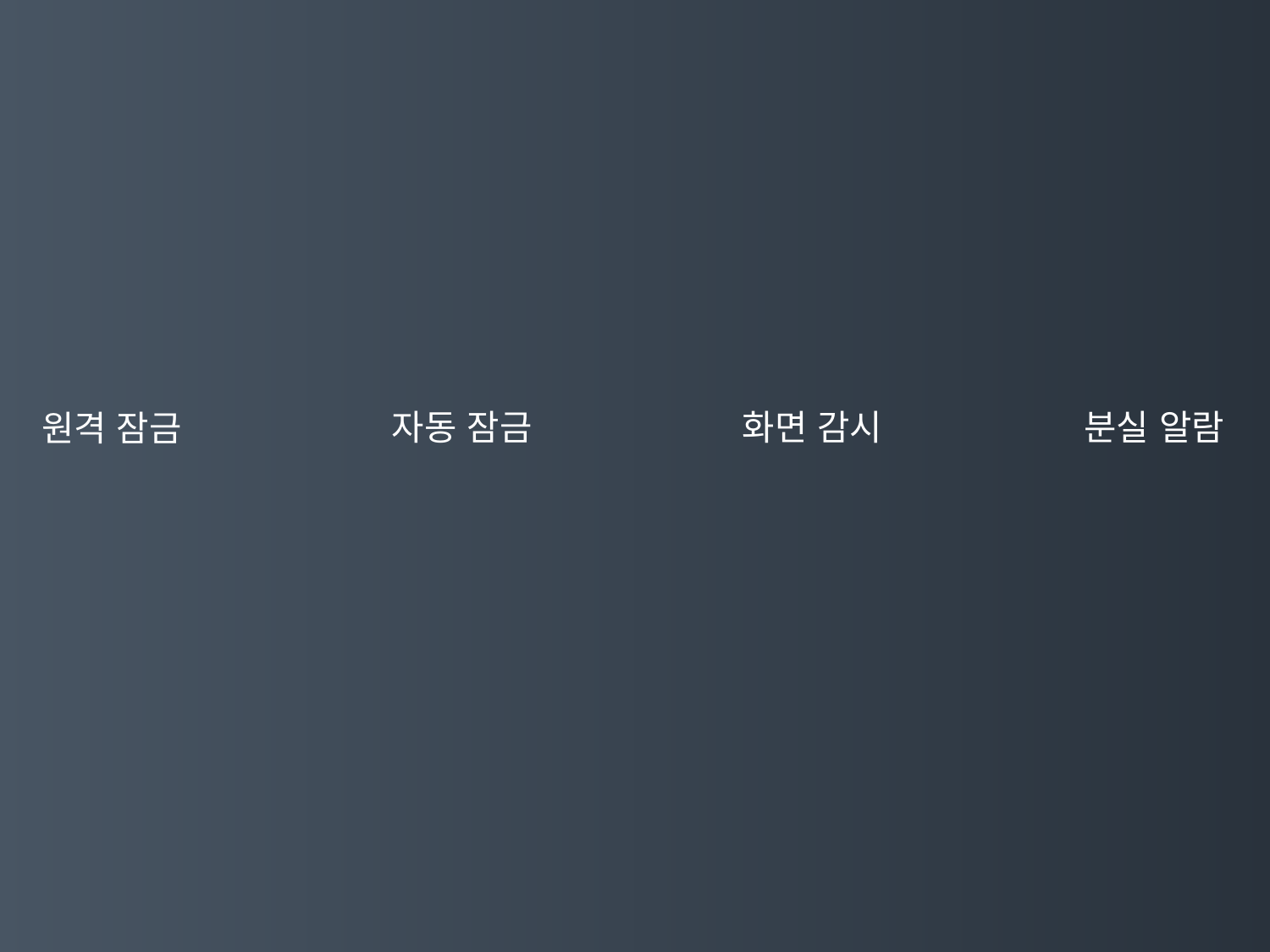

자동 잠금
화면 감시
분실 알람
원격 잠금